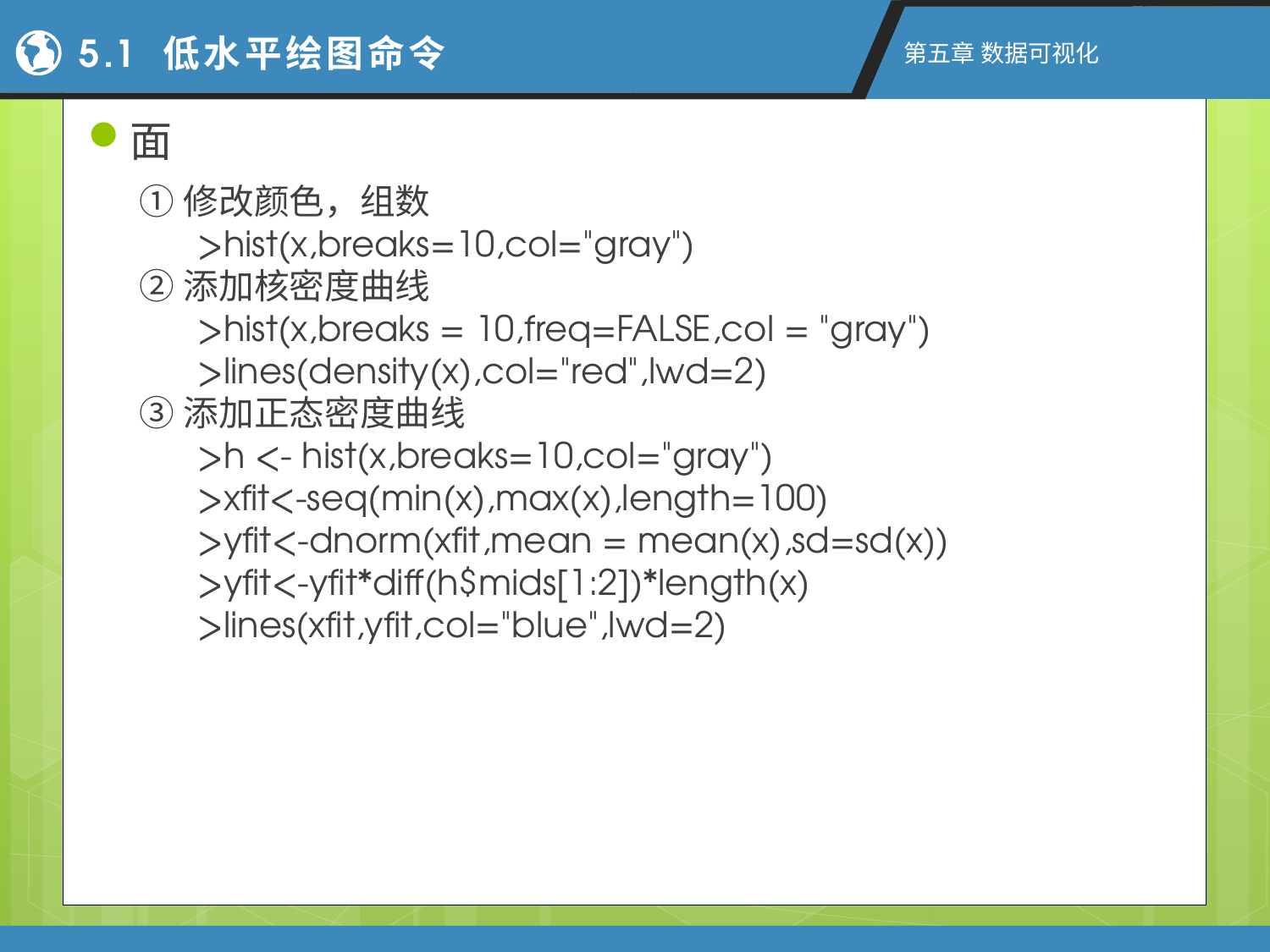

5.1 低水平绘图命令

第五章 数据可视化
面
①修改颜色，组数
      >hist(x,breaks=10,col="gray")
②添加核密度曲线
      >hist(x,breaks = 10,freq=FALSE,col = "gray")
      >lines(density(x),col="red",lwd=2)
③添加正态密度曲线
      >h <- hist(x,breaks=10,col="gray")
      >xfit<-seq(min(x),max(x),length=100)
      >yfit<-dnorm(xfit,mean = mean(x),sd=sd(x))
      >yfit<-yfit*diff(h$mids[1:2])*length(x)
      >lines(xfit,yfit,col="blue",lwd=2)